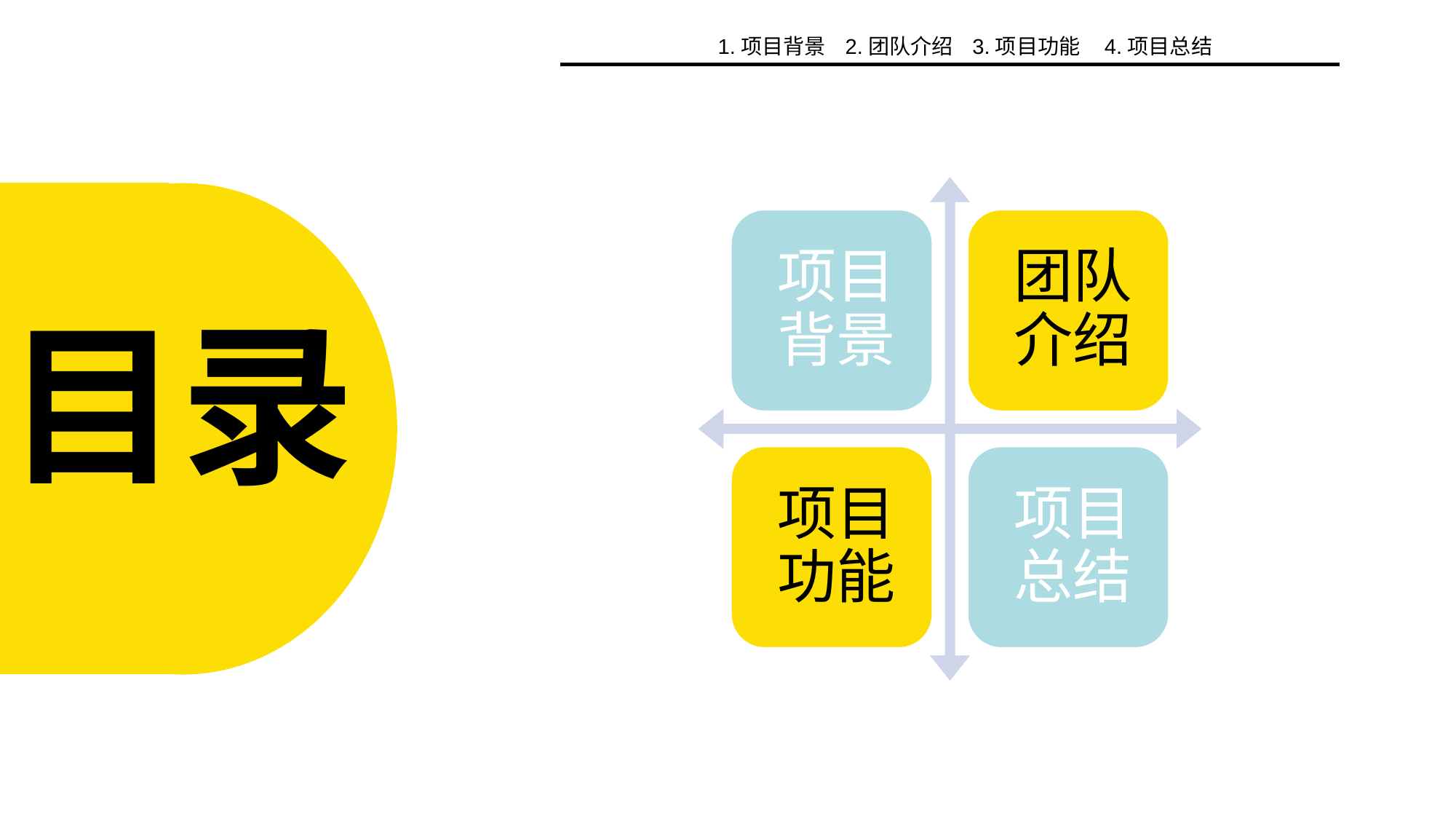

1.项目背景   2.团队介绍   3.项目功能    4.项目总结
项目背景
团队介绍
项目功能
项目总结

目录